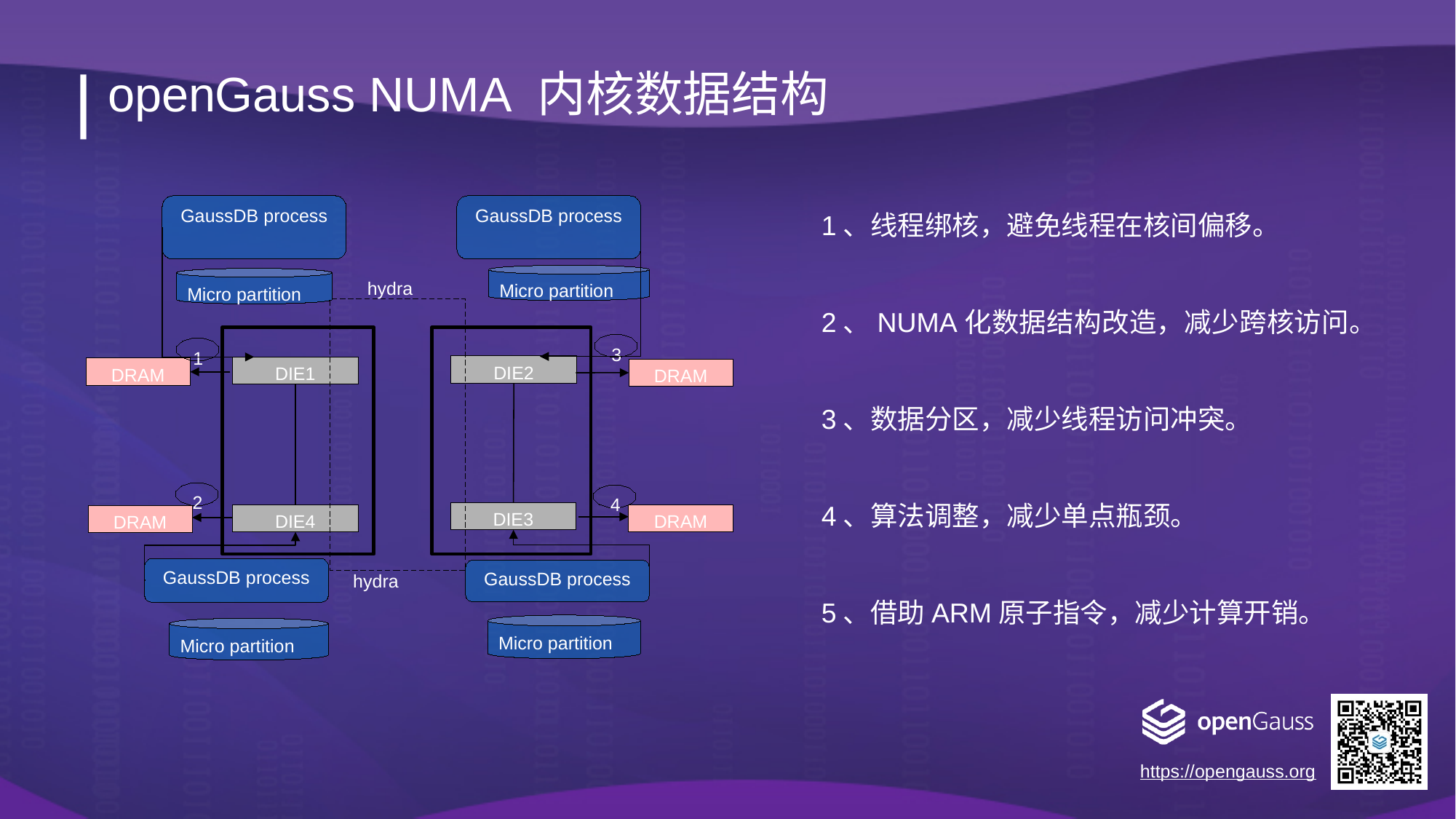

openGauss NUMA 内核数据结构
GaussDB process
GaussDB process
Micro partition
Micro partition
hydra

3
1
DIE2
DIE1
DRAM
DRAM
2
4
DIE3
DIE4
DRAM
DRAM
GaussDB process
GaussDB process
hydra
Micro partition
Micro partition
1、线程绑核，避免线程在核间偏移。

2、NUMA化数据结构改造，减少跨核访问。

3、数据分区，减少线程访问冲突。

4、算法调整，减少单点瓶颈。

5、借助ARM原子指令，减少计算开销。